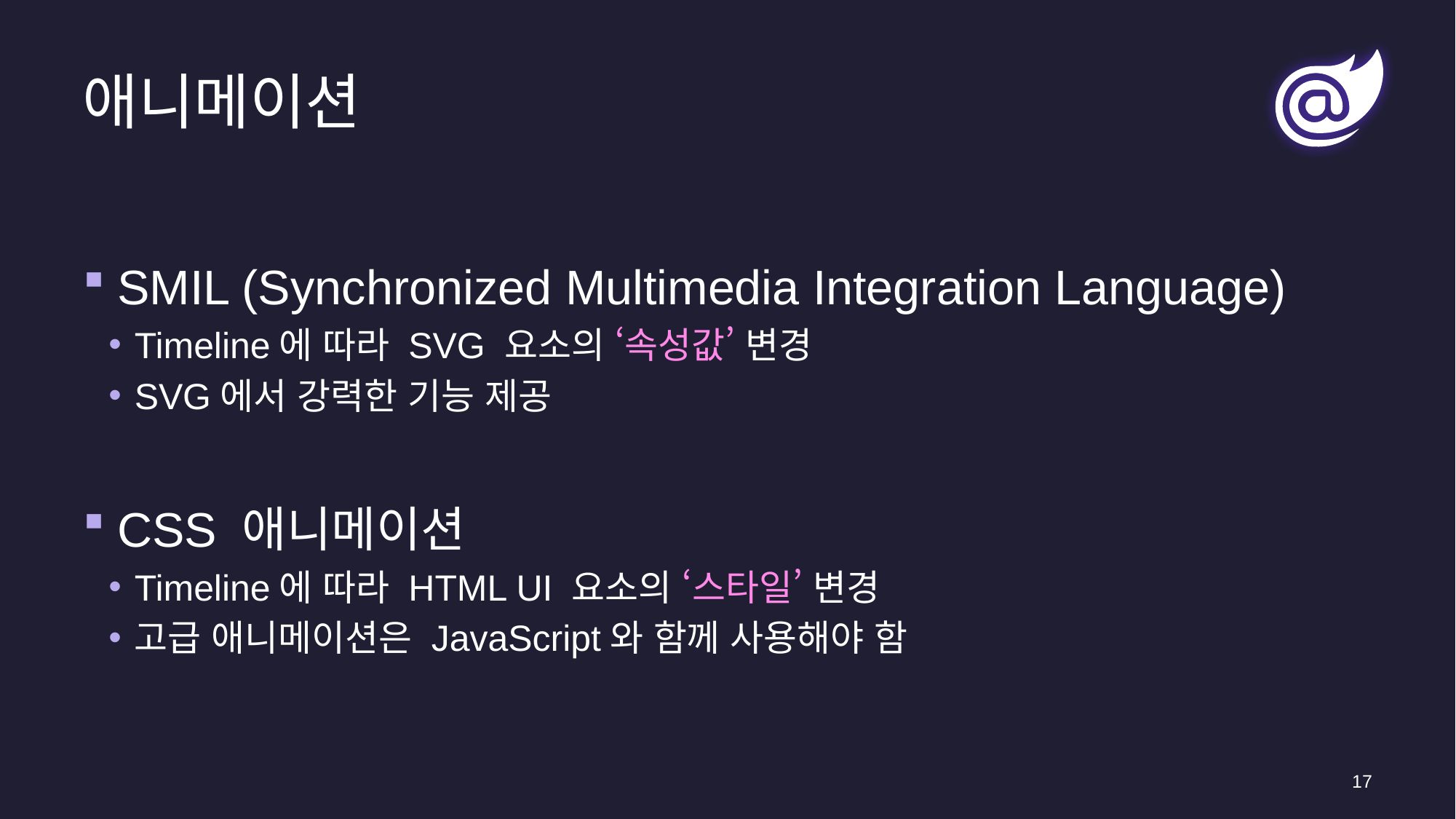

# 애니메이션

SMIL (Synchronized Multimedia Integration Language)
Timeline에 따라 SVG 요소의 ‘속성값’ 변경
SVG에서 강력한 기능 제공

CSS 애니메이션
Timeline에 따라 HTML UI 요소의 ‘스타일’ 변경
고급 애니메이션은 JavaScript와 함께 사용해야 함
17